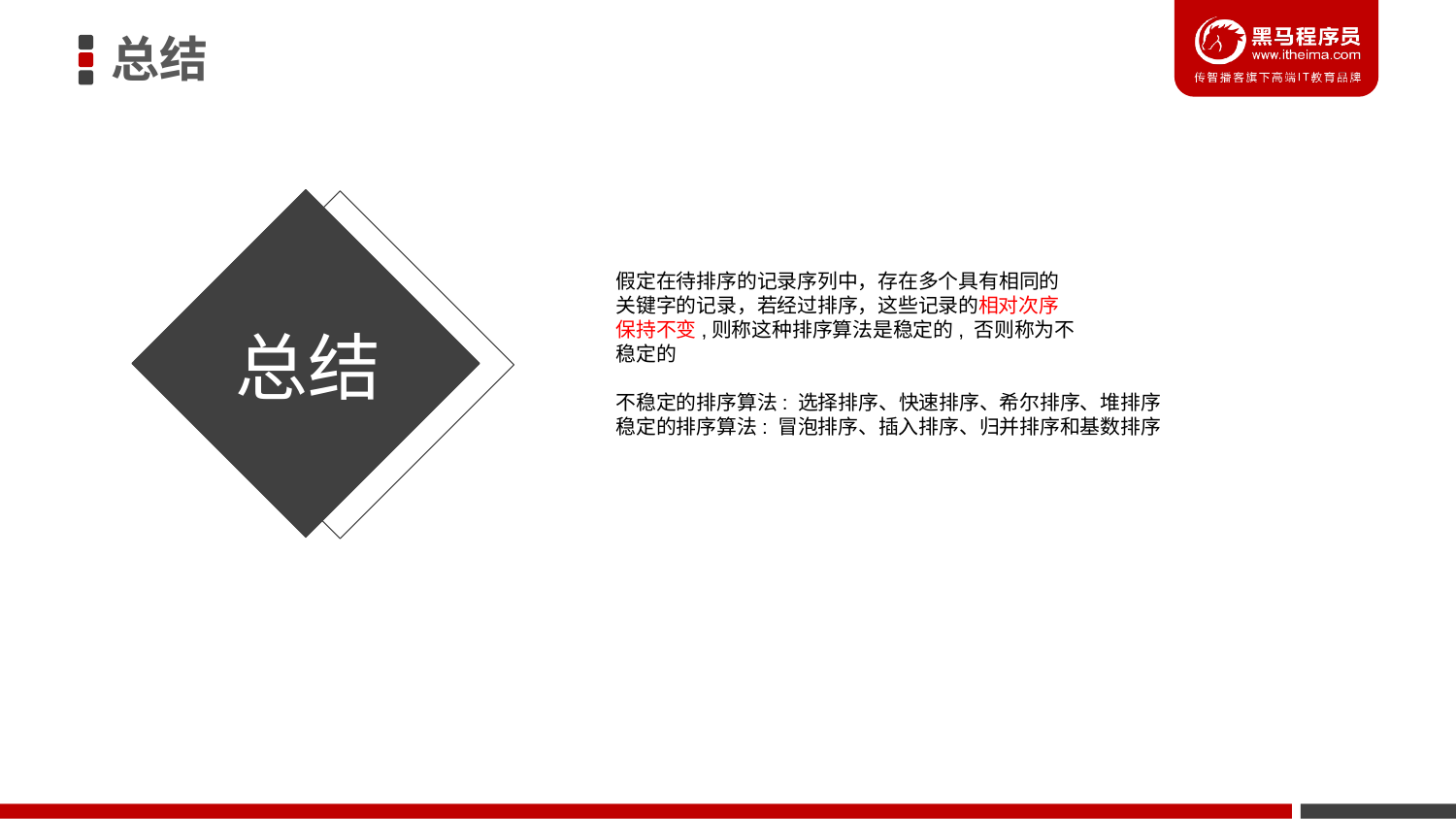

总结

假定在待排序的记录序列中，存在多个具有相同的
关键字的记录，若经过排序，这些记录的相对次序
保持不变,则称这种排序算法是稳定的, 否则称为不
稳定的

不稳定的排序算法: 选择排序、快速排序、希尔排序、堆排序
稳定的排序算法: 冒泡排序、插入排序、归并排序和基数排序
总结